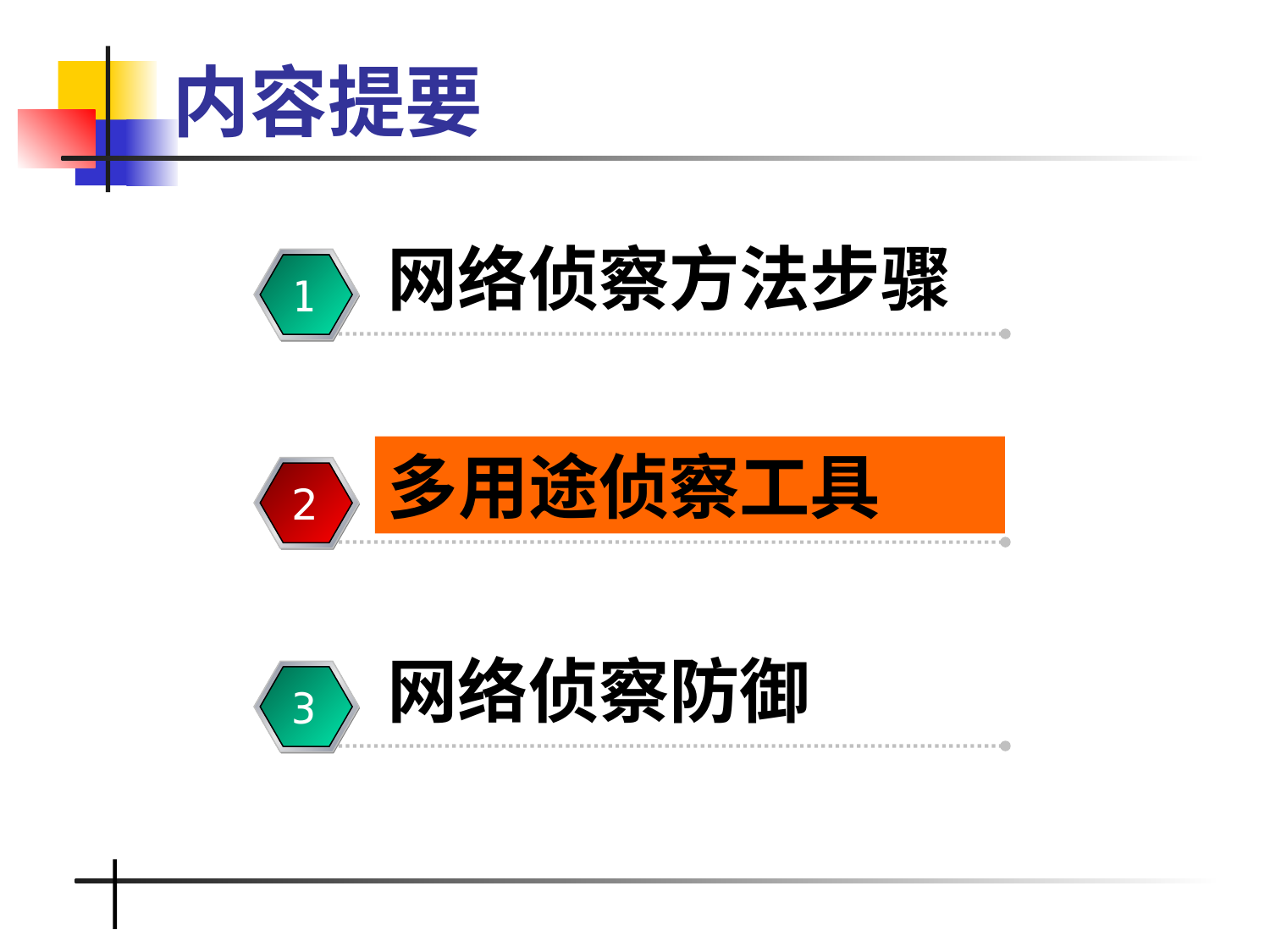

# 内容提要
网络侦察方法步骤

1

多用途侦察工具

2

网络侦察防御

3